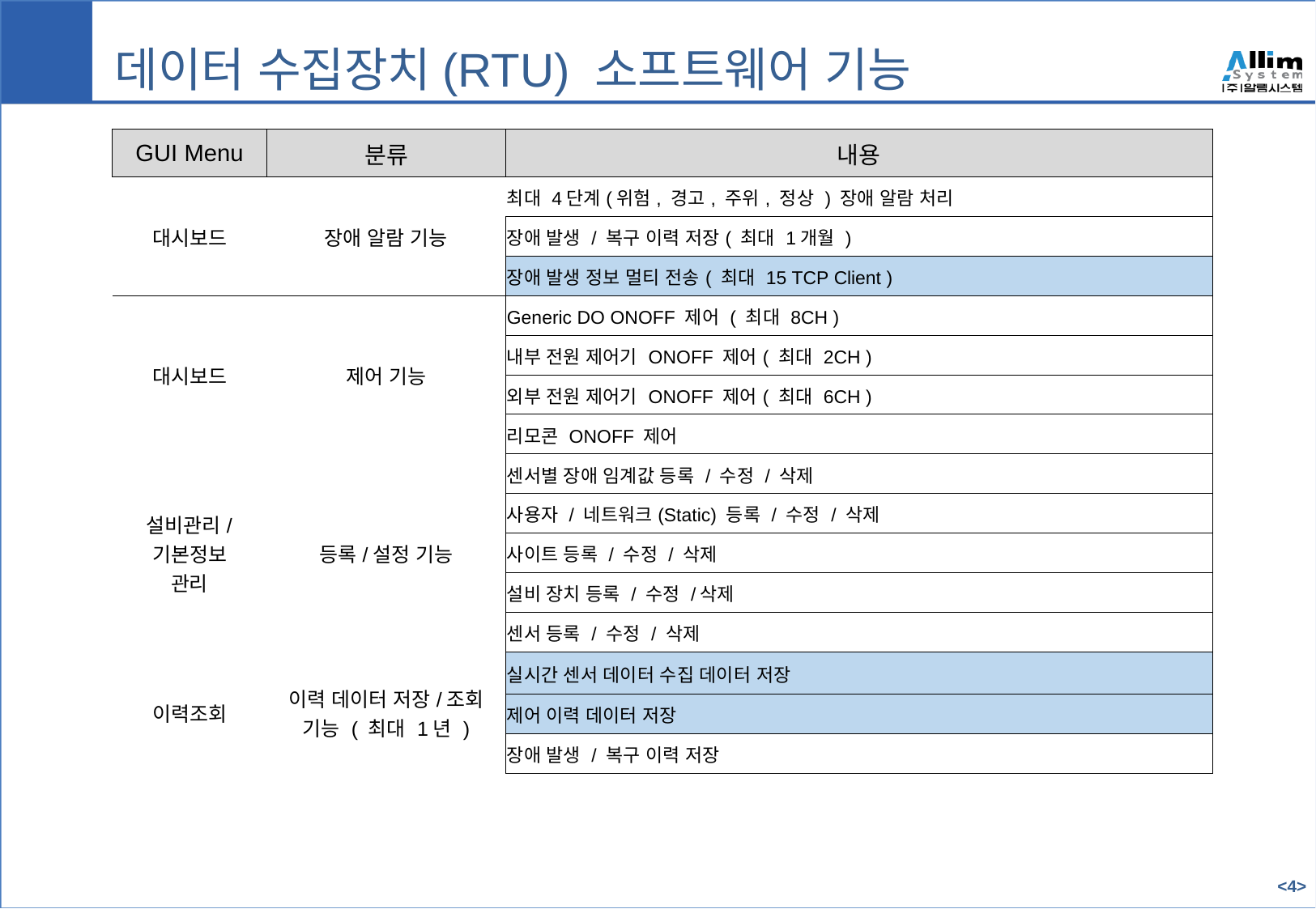

I
데이터 수집장치(RTU) 소프트웨어 기능
| GUI Menu | 분류 | 내용 |
| --- | --- | --- |
| 대시보드 | 장애 알람 기능 | 최대 4단계(위험, 경고, 주위, 정상 ) 장애 알람 처리 |
|  |  | 장애 발생 / 복구 이력 저장( 최대 1개월 ) |
|  |  | 장애 발생 정보 멀티 전송( 최대 15 TCP Client ) |
| 대시보드 | 제어 기능 | Generic DO ONOFF 제어 ( 최대 8CH ) |
|  |  | 내부 전원 제어기 ONOFF 제어( 최대 2CH ) |
|  |  | 외부 전원 제어기 ONOFF 제어( 최대 6CH ) |
|  |  | 리모콘 ONOFF 제어 |
| 설비관리/ 기본정보 관리 | 등록/설정 기능 | 센서별 장애 임계값 등록 / 수정 / 삭제 |
|  |  | 사용자 / 네트워크(Static) 등록 / 수정 / 삭제 |
|  |  | 사이트 등록 / 수정 / 삭제 |
|  |  | 설비 장치 등록 / 수정 /삭제 |
|  |  | 센서 등록 / 수정 / 삭제 |
| 이력조회 | 이력 데이터 저장/조회 기능 ( 최대 1년 ) | 실시간 센서 데이터 수집 데이터 저장 |
|  |  | 제어 이력 데이터 저장 |
|  |  | 장애 발생 / 복구 이력 저장 |